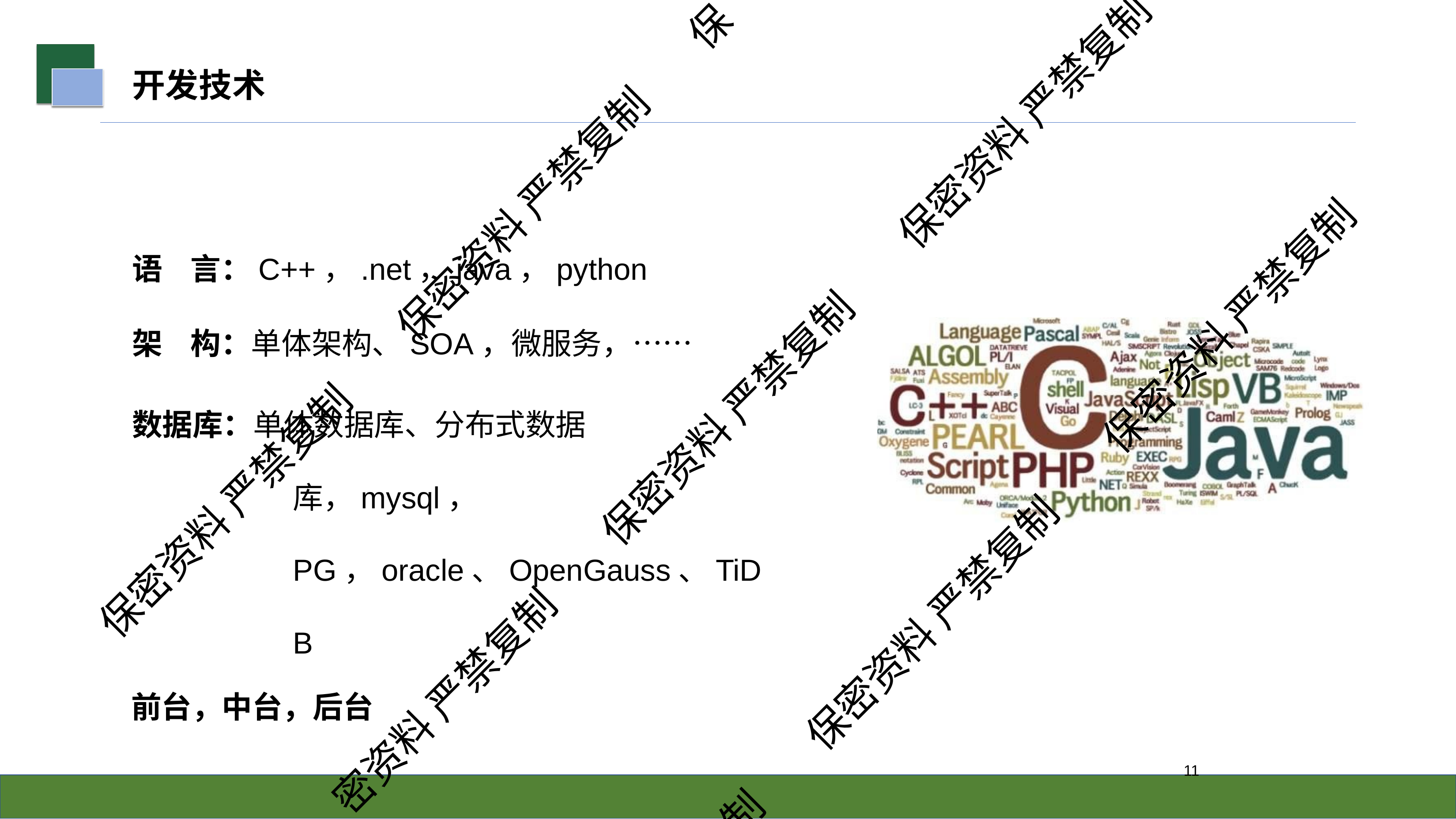

保
# 开发技术
保密资料 严禁复制
保密资料 严禁复制
语	言：C++，.net，java，python

架	构：单体架构、SOA，微服务，……
数据库：单体数据库、分布式数据库，mysql，  PG，oracle、OpenGauss、TiDB
前台，中台，后台
保密资料 严禁复制

保密资料 严禁复制
保密资料 严禁复制
保密资料 严禁复制
密资料 严禁复制
11
制